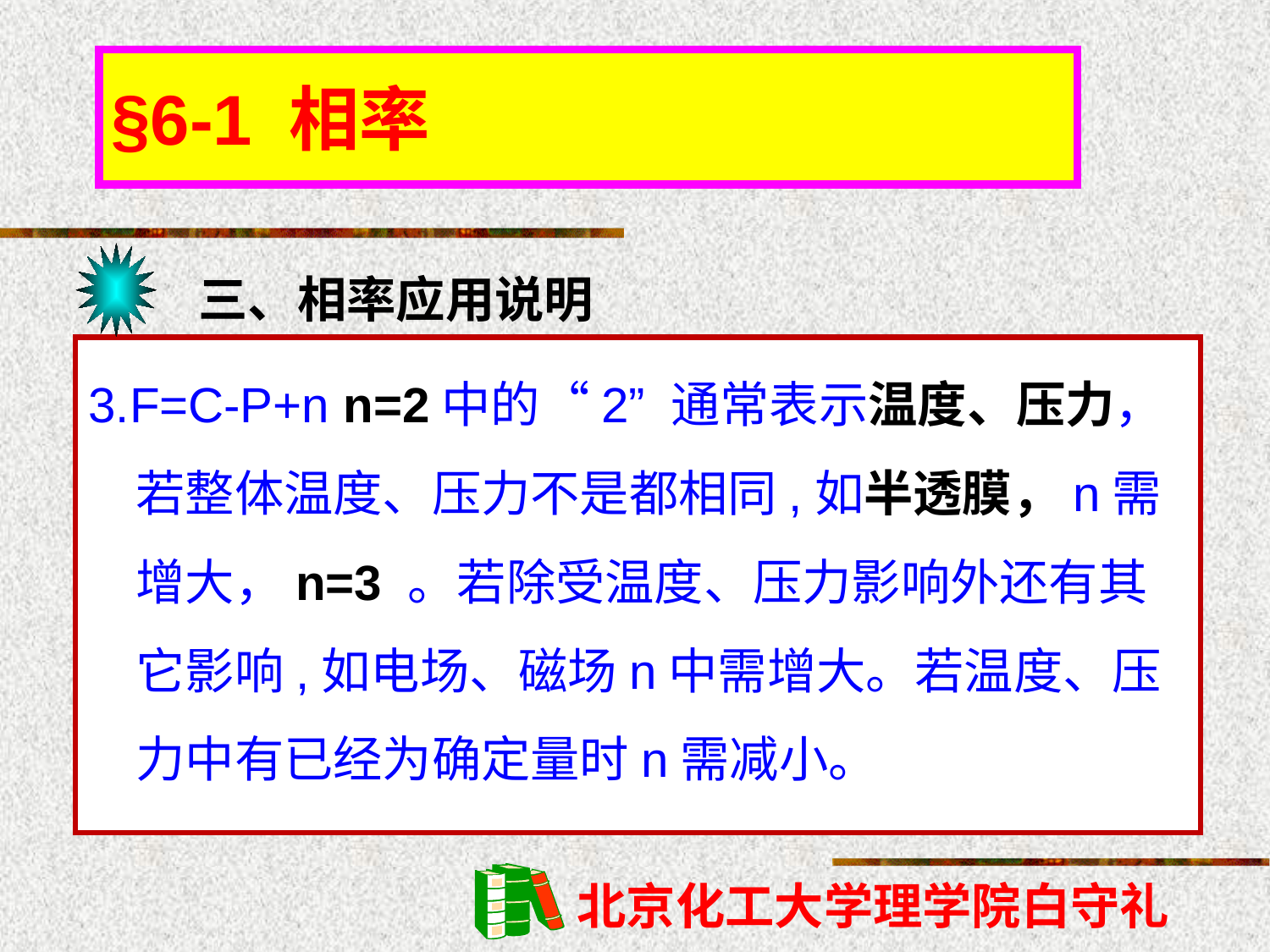

§6-1 相率

三、相率应用说明
3.F=C-P+n n=2中的“2” 通常表示温度、压力，若整体温度、压力不是都相同,如半透膜，n需增大，n=3 。若除受温度、压力影响外还有其它影响,如电场、磁场n中需增大。若温度、压力中有已经为确定量时n需减小。